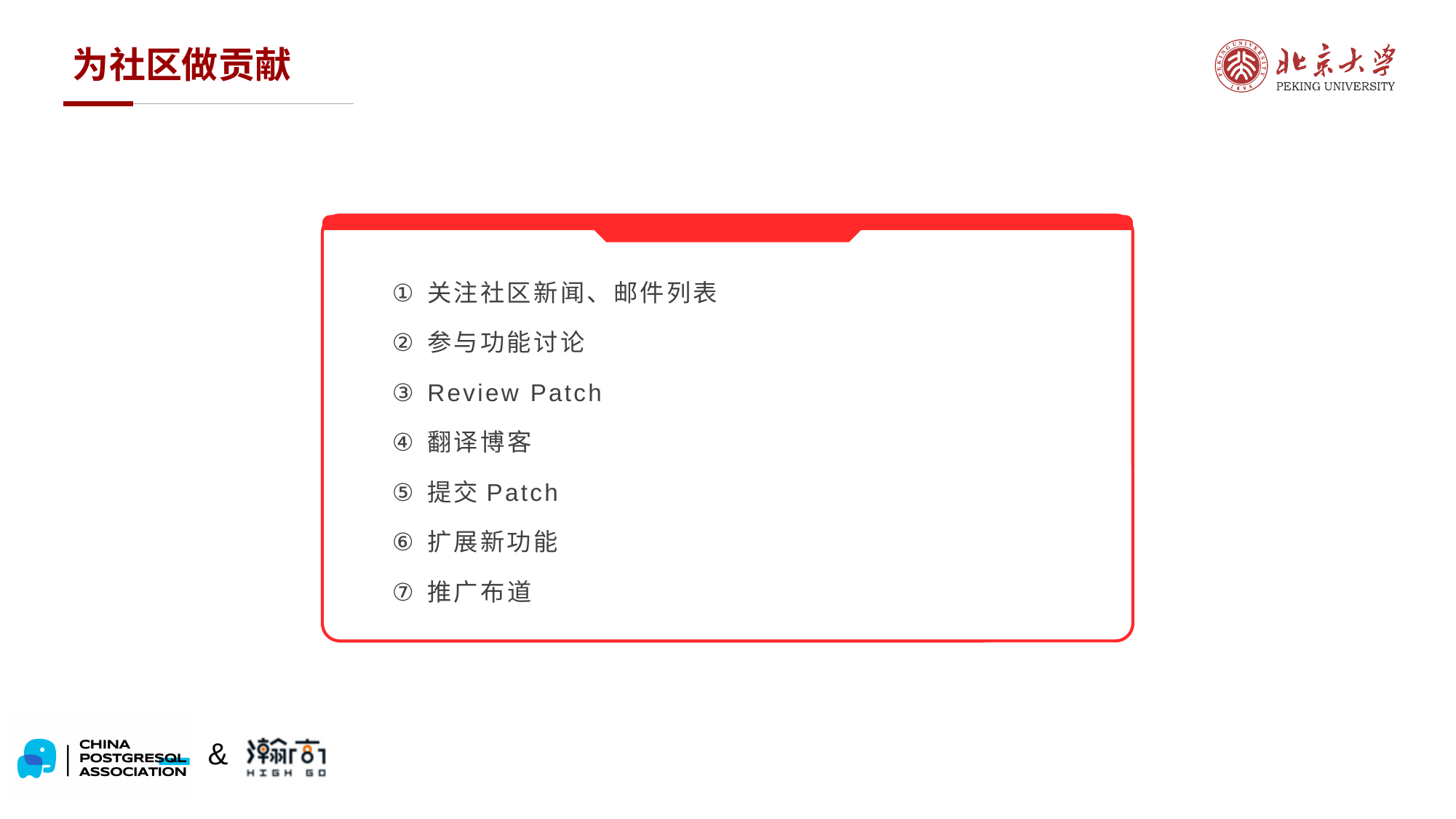

为社区做贡献

关注社区新闻、邮件列表
参与功能讨论
Review Patch
翻译博客
提交Patch
扩展新功能
推广布道